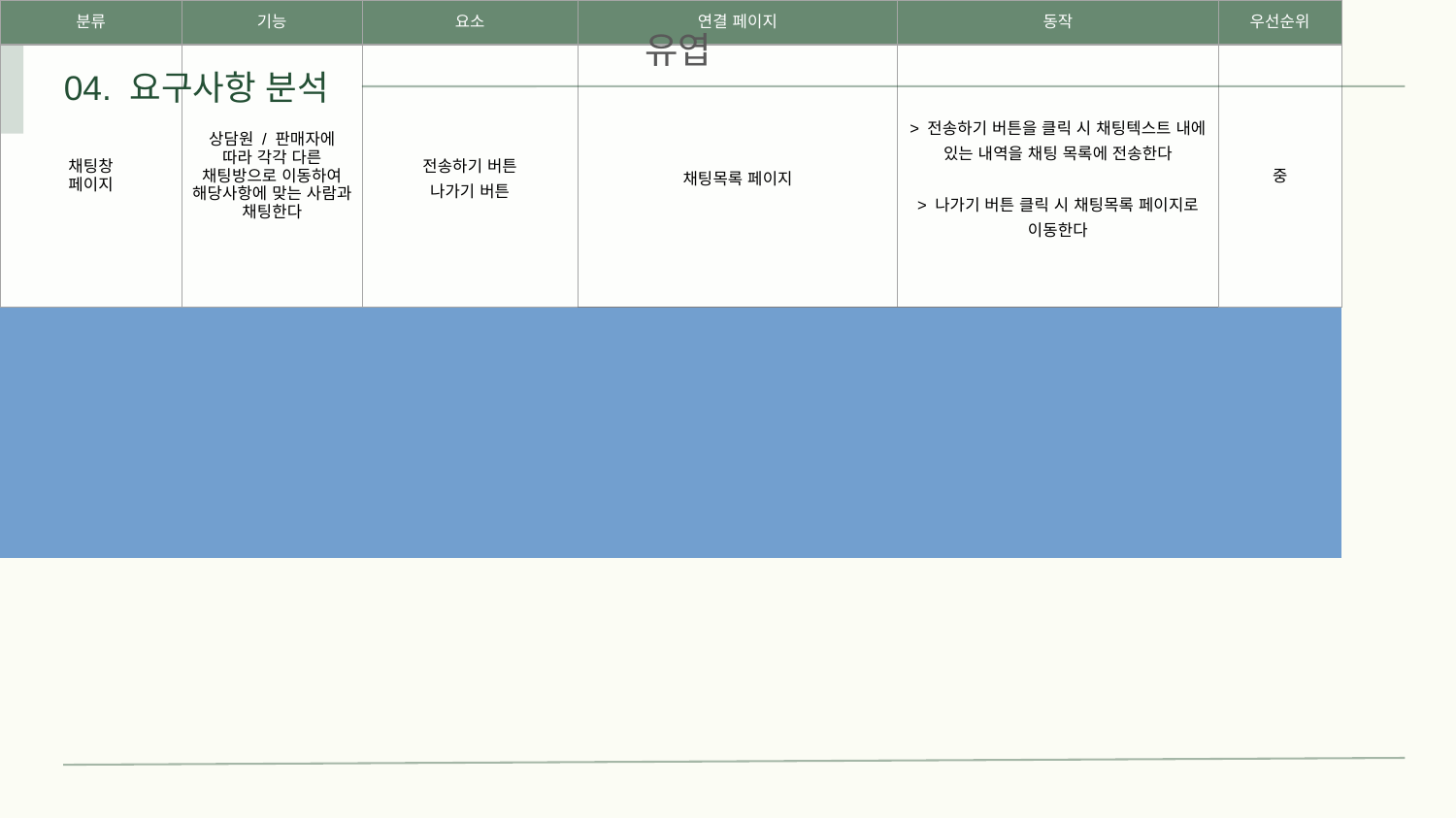

유엽

04. 요구사항 분석
| 분류 | 기능 | 요소 | 연결 페이지 | 동작 | 우선순위 |
| --- | --- | --- | --- | --- | --- |
| 채팅창 페이지 | 상담원 / 판매자에 따라 각각 다른 채팅방으로 이동하여 해당사항에 맞는 사람과 채팅한다 | 전송하기 버튼 나가기 버튼 | 채팅목록 페이지 | > 전송하기 버튼을 클릭 시 채팅텍스트 내에 있는 내역을 채팅 목록에 전송한다 > 나가기 버튼 클릭 시 채팅목록 페이지로 이동한다 | 중 |
|  |  |  |  |  |  |
| 커뮤니티 | 공지사항 목록 후기 게시판 QnA 목록 | 제목 클릭 시 이동 | 공지사항 상세페이지 후기 게시판 목록페이지 QnA 상세페이지 | > 화면 좌측에있는 공지사항, 후기 게시판, QnA 클릭 시 해당 창으로 이동 | 중 |